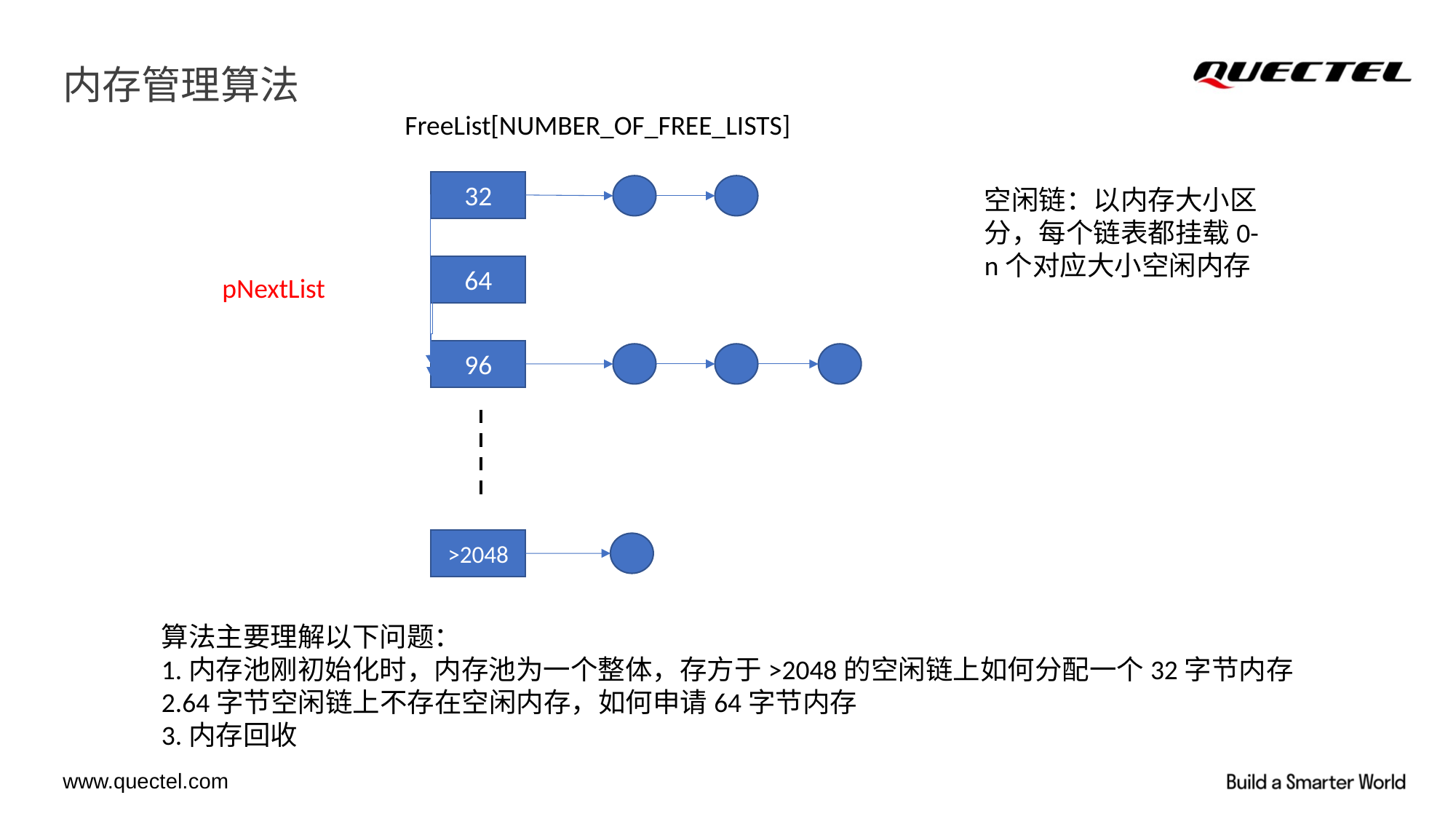

# 内存管理算法
FreeList[NUMBER_OF_FREE_LISTS]
32

空闲链：以内存大小区分，每个链表都挂载0-n个对应大小空闲内存
64
pNextList
96

>2048

算法主要理解以下问题：
1.内存池刚初始化时，内存池为一个整体，存方于>2048的空闲链上如何分配一个32字节内存
2.64字节空闲链上不存在空闲内存，如何申请64字节内存
3.内存回收